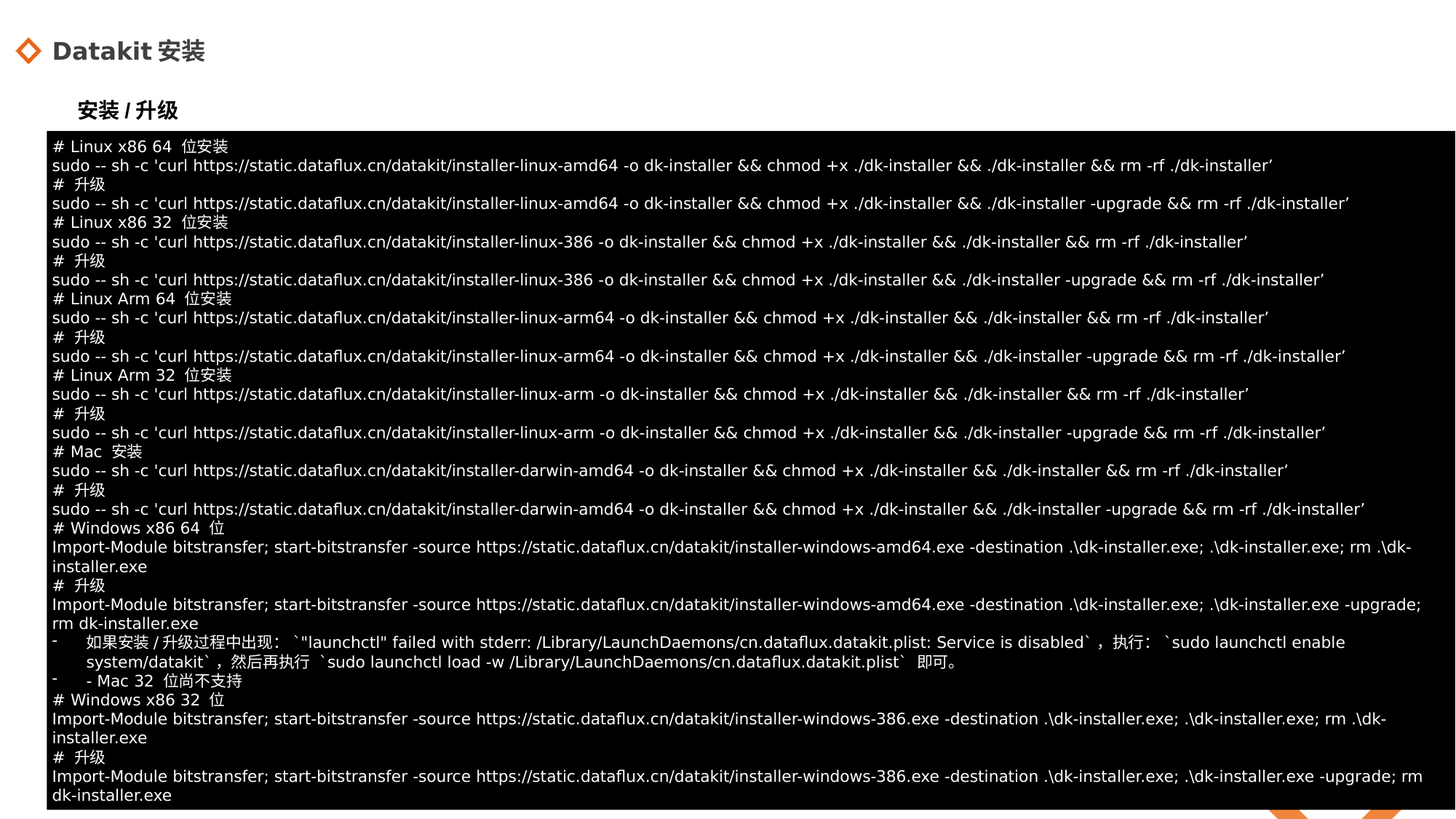

# Datakit安装
安装/升级
# Linux x86 64 位安装
sudo -- sh -c 'curl https://static.dataflux.cn/datakit/installer-linux-amd64 -o dk-installer && chmod +x ./dk-installer && ./dk-installer && rm -rf ./dk-installer’
# 升级
sudo -- sh -c 'curl https://static.dataflux.cn/datakit/installer-linux-amd64 -o dk-installer && chmod +x ./dk-installer && ./dk-installer -upgrade && rm -rf ./dk-installer’
# Linux x86 32 位安装
sudo -- sh -c 'curl https://static.dataflux.cn/datakit/installer-linux-386 -o dk-installer && chmod +x ./dk-installer && ./dk-installer && rm -rf ./dk-installer’
# 升级
sudo -- sh -c 'curl https://static.dataflux.cn/datakit/installer-linux-386 -o dk-installer && chmod +x ./dk-installer && ./dk-installer -upgrade && rm -rf ./dk-installer’
# Linux Arm 64 位安装
sudo -- sh -c 'curl https://static.dataflux.cn/datakit/installer-linux-arm64 -o dk-installer && chmod +x ./dk-installer && ./dk-installer && rm -rf ./dk-installer’
# 升级
sudo -- sh -c 'curl https://static.dataflux.cn/datakit/installer-linux-arm64 -o dk-installer && chmod +x ./dk-installer && ./dk-installer -upgrade && rm -rf ./dk-installer’
# Linux Arm 32 位安装
sudo -- sh -c 'curl https://static.dataflux.cn/datakit/installer-linux-arm -o dk-installer && chmod +x ./dk-installer && ./dk-installer && rm -rf ./dk-installer’
# 升级
sudo -- sh -c 'curl https://static.dataflux.cn/datakit/installer-linux-arm -o dk-installer && chmod +x ./dk-installer && ./dk-installer -upgrade && rm -rf ./dk-installer’
# Mac 安装
sudo -- sh -c 'curl https://static.dataflux.cn/datakit/installer-darwin-amd64 -o dk-installer && chmod +x ./dk-installer && ./dk-installer && rm -rf ./dk-installer’
# 升级
sudo -- sh -c 'curl https://static.dataflux.cn/datakit/installer-darwin-amd64 -o dk-installer && chmod +x ./dk-installer && ./dk-installer -upgrade && rm -rf ./dk-installer’
# Windows x86 64 位
Import-Module bitstransfer; start-bitstransfer -source https://static.dataflux.cn/datakit/installer-windows-amd64.exe -destination .\dk-installer.exe; .\dk-installer.exe; rm .\dk-installer.exe
# 升级
Import-Module bitstransfer; start-bitstransfer -source https://static.dataflux.cn/datakit/installer-windows-amd64.exe -destination .\dk-installer.exe; .\dk-installer.exe -upgrade; rm dk-installer.exe
如果安装/升级过程中出现：`"launchctl" failed with stderr: /Library/LaunchDaemons/cn.dataflux.datakit.plist: Service is disabled`，执行：`sudo launchctl enable system/datakit`，然后再执行 `sudo launchctl load -w /Library/LaunchDaemons/cn.dataflux.datakit.plist` 即可。
- Mac 32 位尚不支持
# Windows x86 32 位
Import-Module bitstransfer; start-bitstransfer -source https://static.dataflux.cn/datakit/installer-windows-386.exe -destination .\dk-installer.exe; .\dk-installer.exe; rm .\dk-installer.exe
# 升级
Import-Module bitstransfer; start-bitstransfer -source https://static.dataflux.cn/datakit/installer-windows-386.exe -destination .\dk-installer.exe; .\dk-installer.exe -upgrade; rm dk-installer.exe